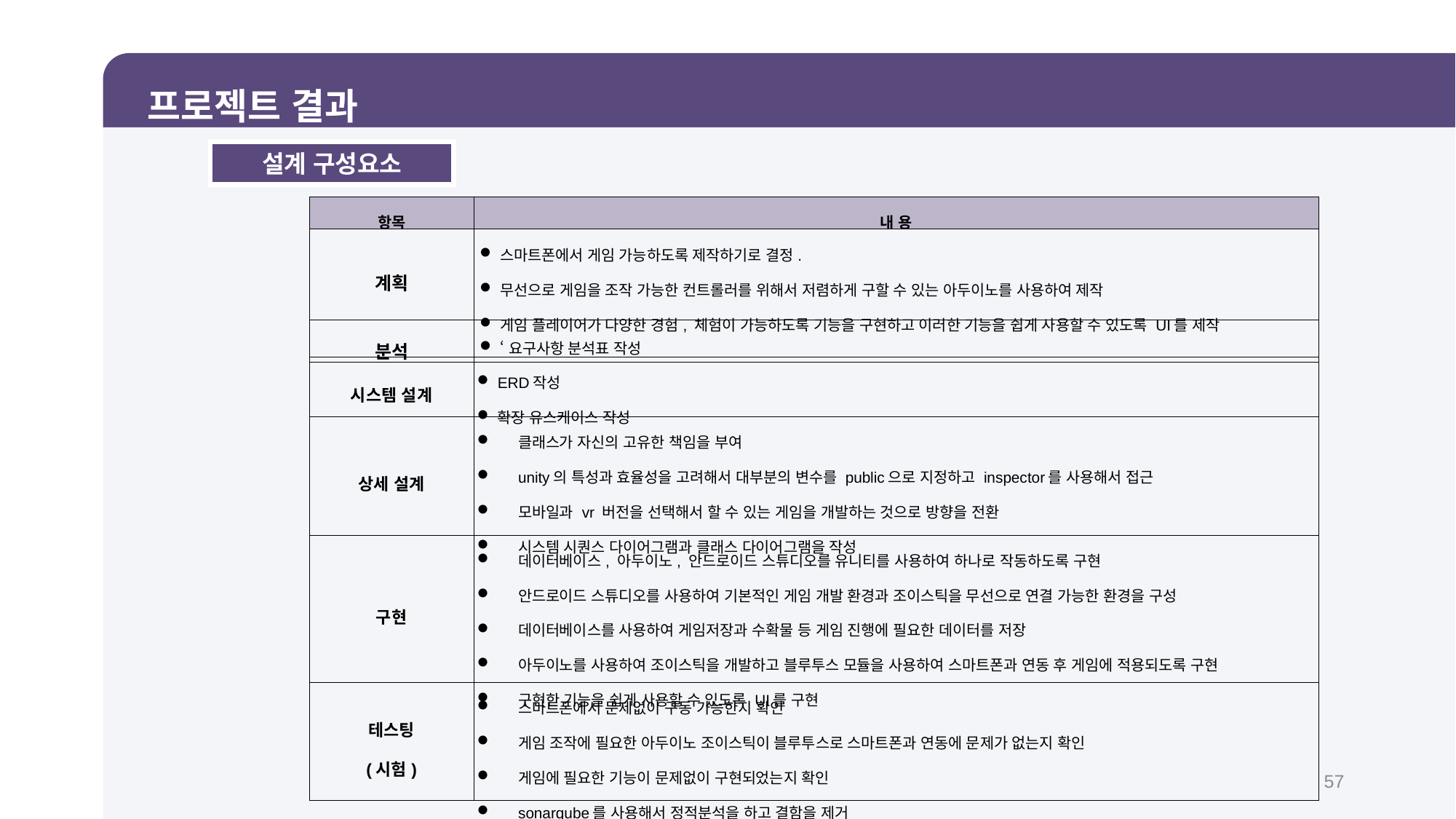

프로젝트 결과
설계 구성요소
| 항목 | 내 용 |
| --- | --- |
| 계획 | 스마트폰에서 게임 가능하도록 제작하기로 결정. 무선으로 게임을 조작 가능한 컨트롤러를 위해서 저렴하게 구할 수 있는 아두이노를 사용하여 제작 게임 플레이어가 다양한 경험, 체험이 가능하도록 기능을 구현하고 이러한 기능을 쉽게 사용할 수 있도록 UI를 제작 |
| 분석 | ‘요구사항 분석표 작성 |
| 시스템 설계 | ERD작성 확장 유스케이스 작성 |
| --- | --- |
| 상세 설계 | 클래스가 자신의 고유한 책임을 부여 unity의 특성과 효율성을 고려해서 대부분의 변수를 public으로 지정하고 inspector를 사용해서 접근 모바일과 vr 버전을 선택해서 할 수 있는 게임을 개발하는 것으로 방향을 전환 시스템 시퀀스 다이어그램과 클래스 다이어그램을 작성 |
| 구현 | 데이터베이스, 아두이노, 안드로이드 스튜디오를 유니티를 사용하여 하나로 작동하도록 구현 안드로이드 스튜디오를 사용하여 기본적인 게임 개발 환경과 조이스틱을 무선으로 연결 가능한 환경을 구성 데이터베이스를 사용하여 게임저장과 수확물 등 게임 진행에 필요한 데이터를 저장 아두이노를 사용하여 조이스틱을 개발하고 블루투스 모듈을 사용하여 스마트폰과 연동 후 게임에 적용되도록 구현 구현한 기능을 쉽게 사용할 수 있도록 UI를 구현 |
| 테스팅 (시험) | 스마트폰에서 문제없이 구동 가능한지 확인 게임 조작에 필요한 아두이노 조이스틱이 블루투스로 스마트폰과 연동에 문제가 없는지 확인 게임에 필요한 기능이 문제없이 구현되었는지 확인 sonarqube를 사용해서 정적분석을 하고 결함을 제거 |
57